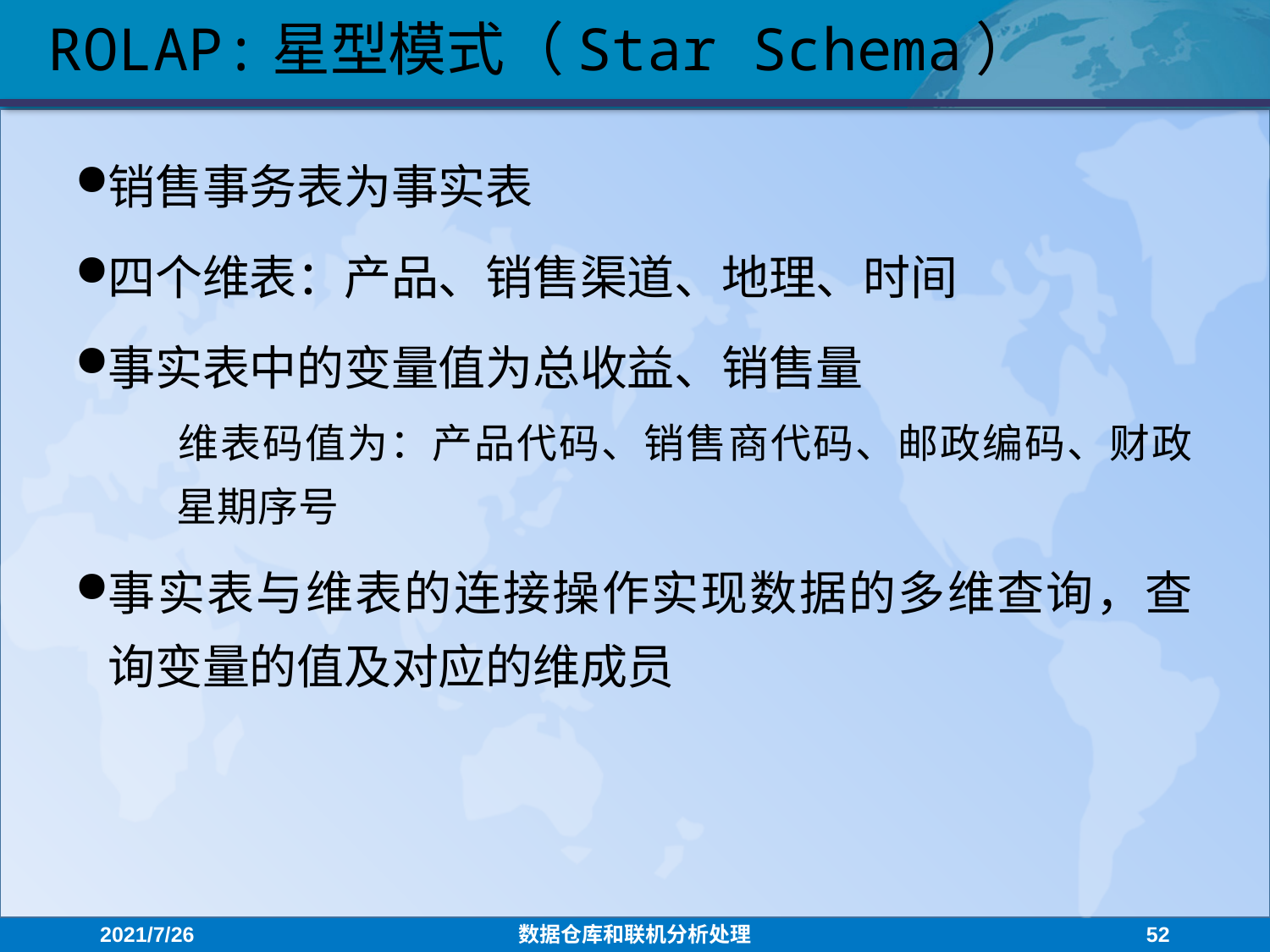

ROLAP:星型模式（Star Schema）
销售事务表为事实表
四个维表：产品、销售渠道、地理、时间
事实表中的变量值为总收益、销售量
	维表码值为：产品代码、销售商代码、邮政编码、财政星期序号
事实表与维表的连接操作实现数据的多维查询，查询变量的值及对应的维成员
2021/7/26
数据仓库和联机分析处理
52